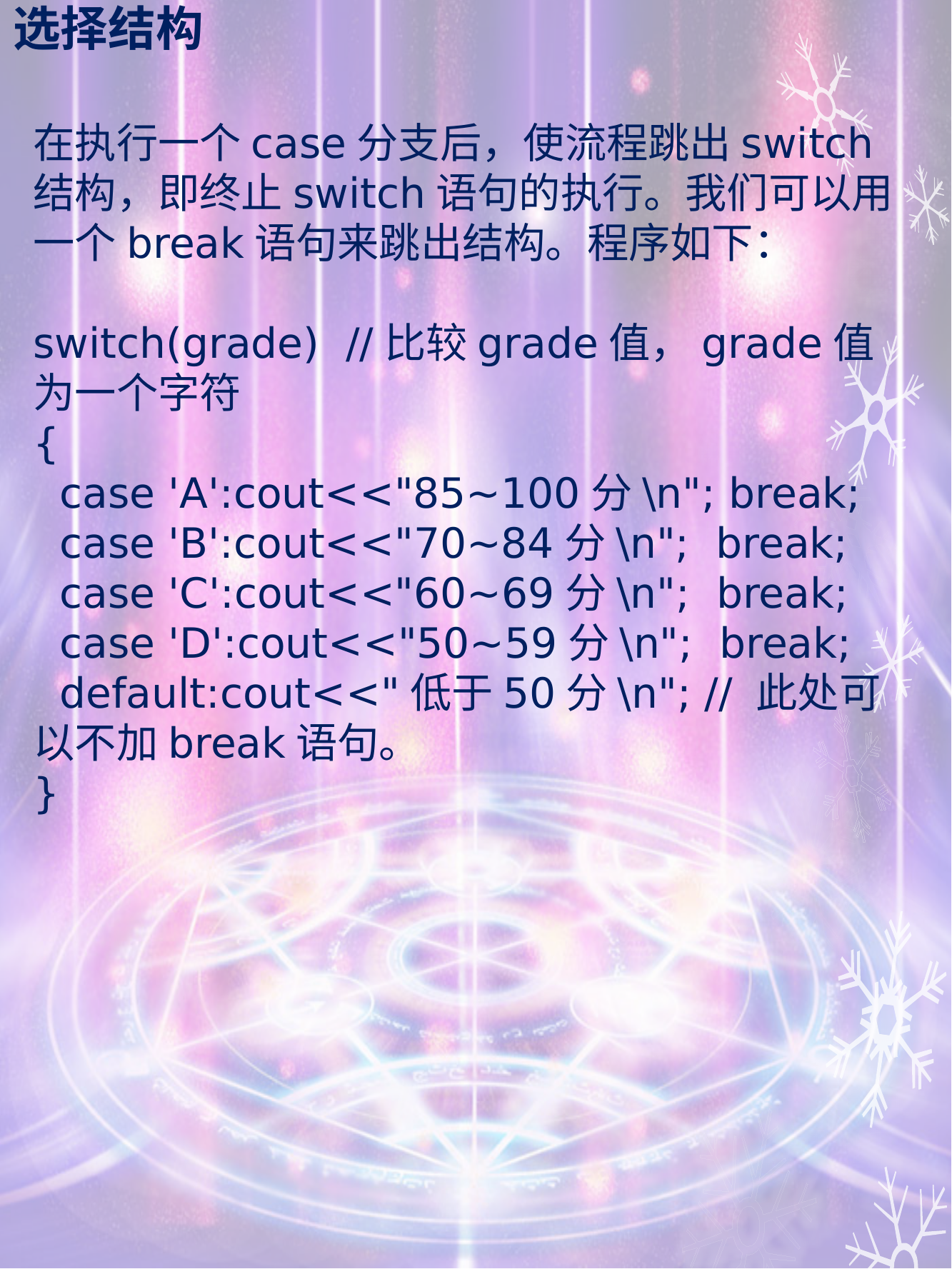

# 选择结构
在执行一个case分支后，使流程跳出switch结构，即终止switch语句的执行。我们可以用一个break语句来跳出结构。程序如下：

switch(grade)  //比较grade值，grade值为一个字符
{
  case 'A':cout<<"85~100分\n"; break;
  case 'B':cout<<"70~84分\n";  break;
  case 'C':cout<<"60~69分\n";  break;
  case 'D':cout<<"50~59分\n";  break;
  default:cout<<"低于50分\n"; // 此处可以不加break语句。
}